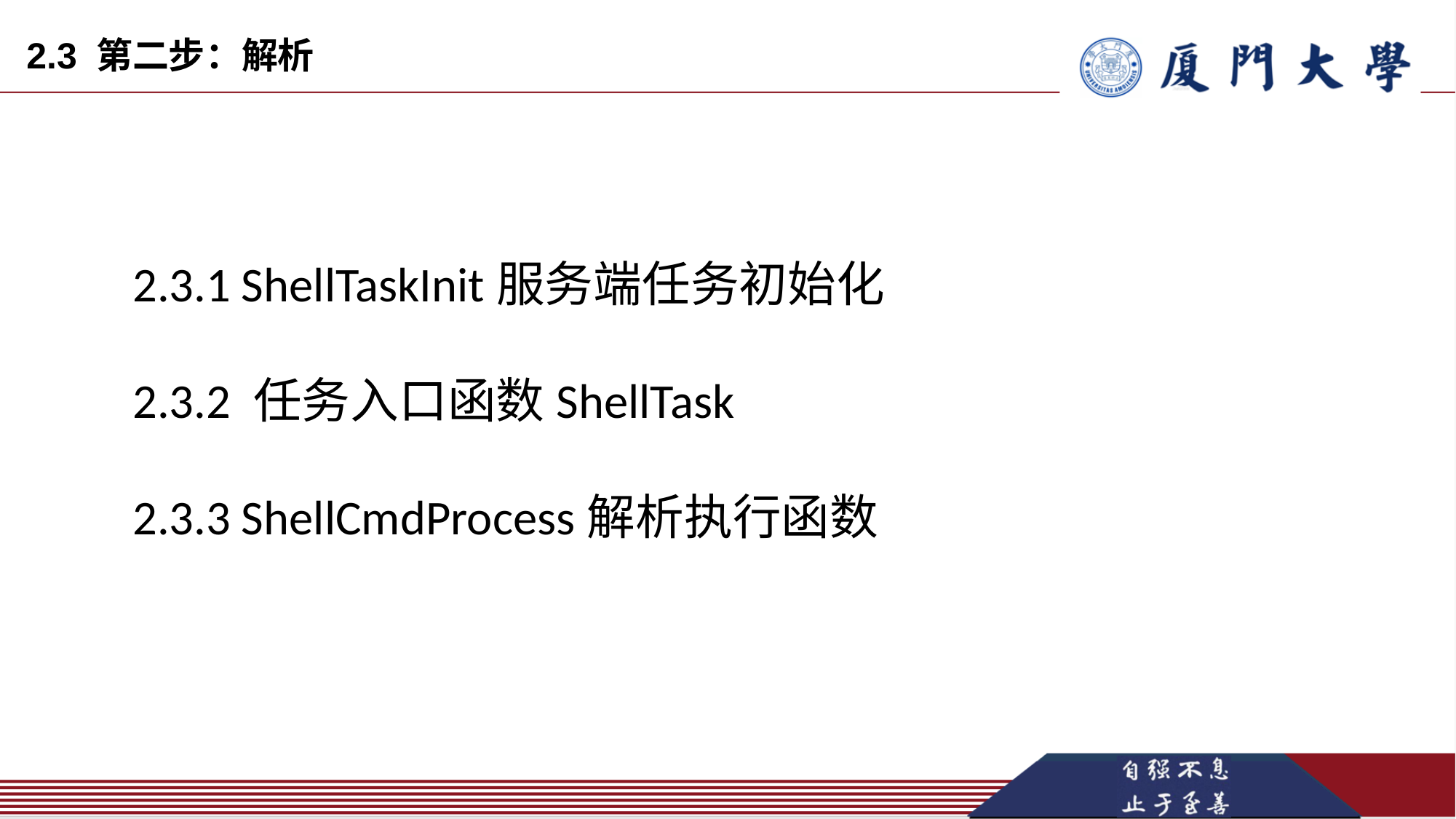

2.3 第二步：解析
2.3.1 ShellTaskInit服务端任务初始化
2.3.2 任务入口函数ShellTask
2.3.3 ShellCmdProcess解析执行函数